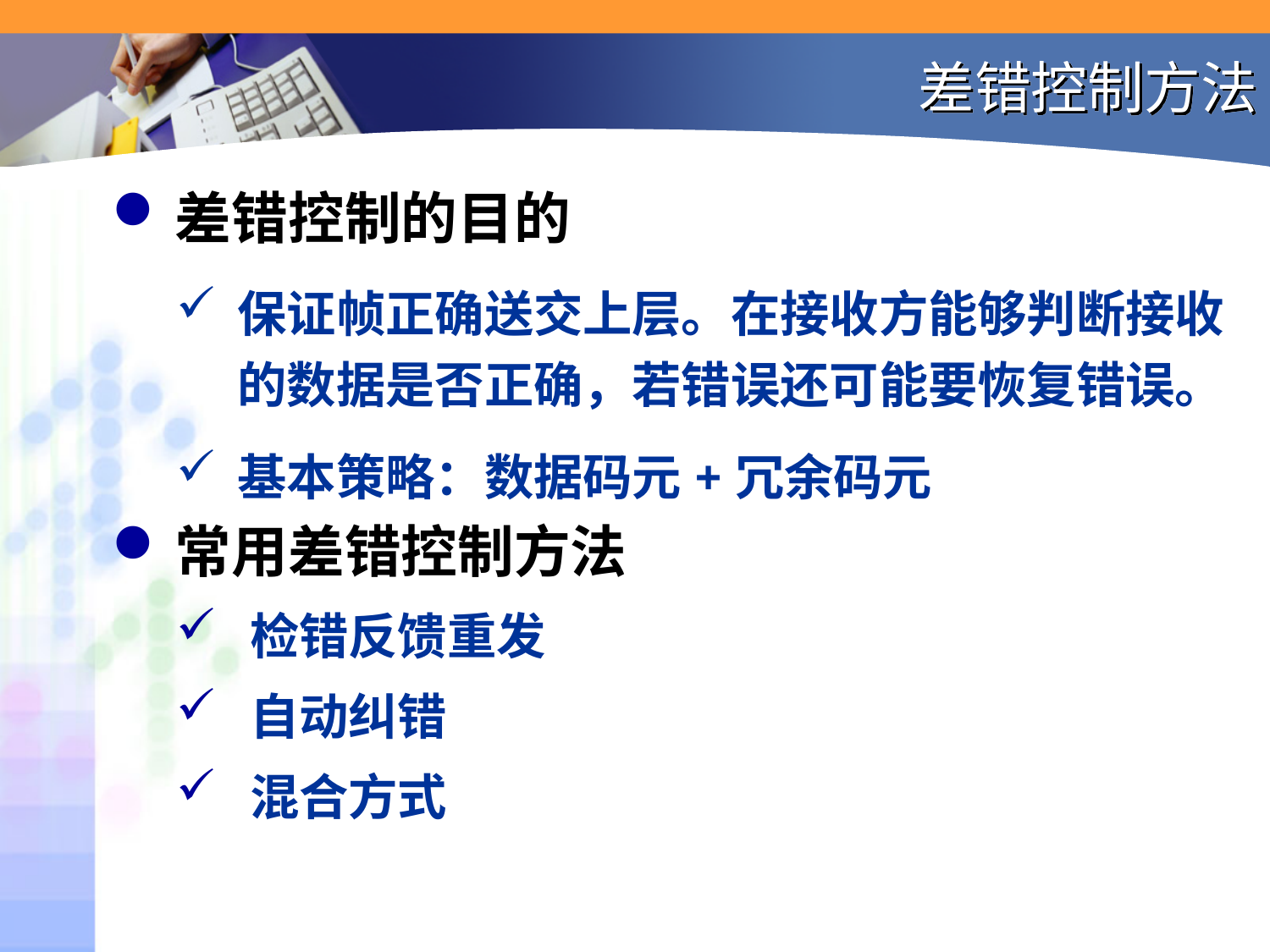

# 差错控制方法
差错控制的目的
保证帧正确送交上层。在接收方能够判断接收的数据是否正确，若错误还可能要恢复错误。
基本策略：数据码元+冗余码元
常用差错控制方法
检错反馈重发
自动纠错
混合方式